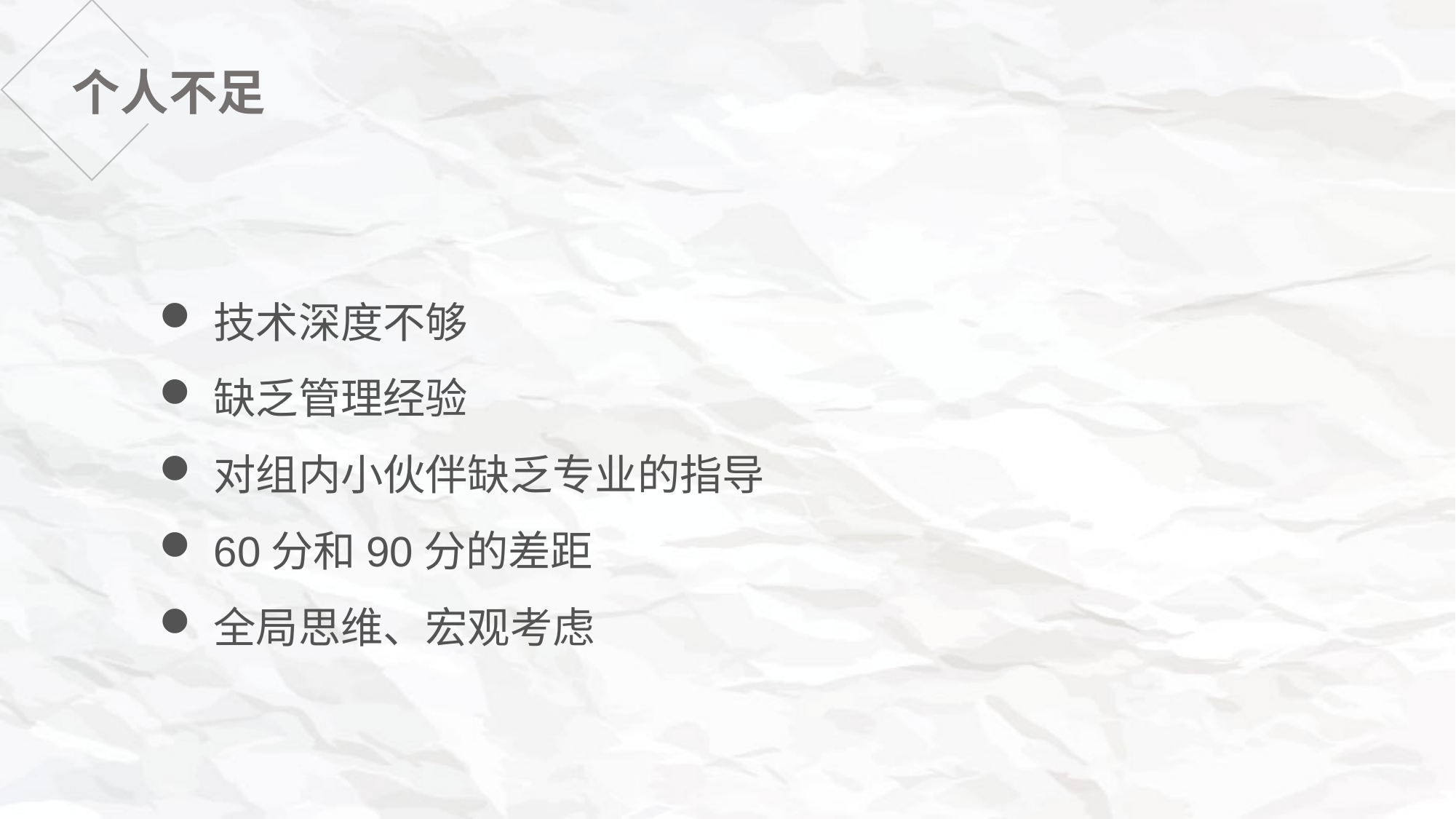

个人不足
技术深度不够
缺乏管理经验
对组内小伙伴缺乏专业的指导
60分和90分的差距
全局思维、宏观考虑